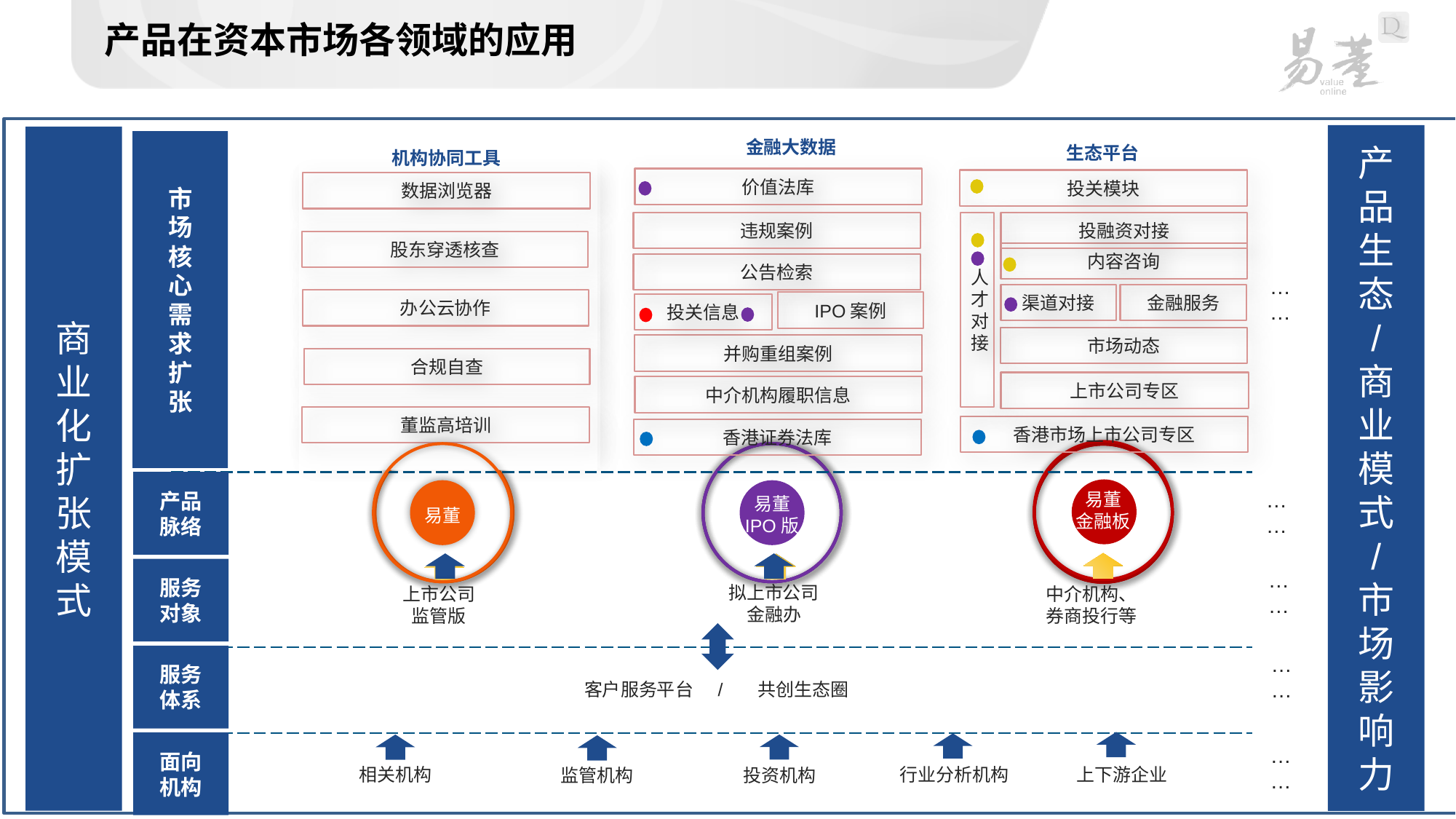

产品在资本市场各领域的应用

产
品
生
态
/
商
业
模
式
/
市
场
影
响
力
商
业
化
扩
张
模
式
……
金融大数据
市
场
核
心
需
求
扩
张
合规办公协同
三会管理
信息披露
监管函件
交易合规
  事项管理
 日程管理
文件管理
债券管理
港股交易日志

生态平台
投关模块
投融资对接
人才对接
内容咨询
渠道对接
金融服务
市场动态
上市公司专区
香港市场上市公司专区
IPO协同工具

上市智策
IPO知识图谱
投关管理
招股书工具
财务分析
股权激励系统
机构协同工具

数据浏览器
股东穿透核查
办公云协作
合规自查
董监高培训

价值法库

违规案例

公告检索

IPO案例
投关信息

并购重组案例
中介机构履职信息
香港证券法库

产品
脉络
……

易董
金融板

易董

易董
IPO版

……
拟上市公司
金融办
中介机构、
券商投行等
上市公司
监管版
服务
对象

……
服务
体系
客户服务平台     /      共创生态圈

……
面向
机构
上下游企业
行业分析机构
监管机构
投资机构
相关机构